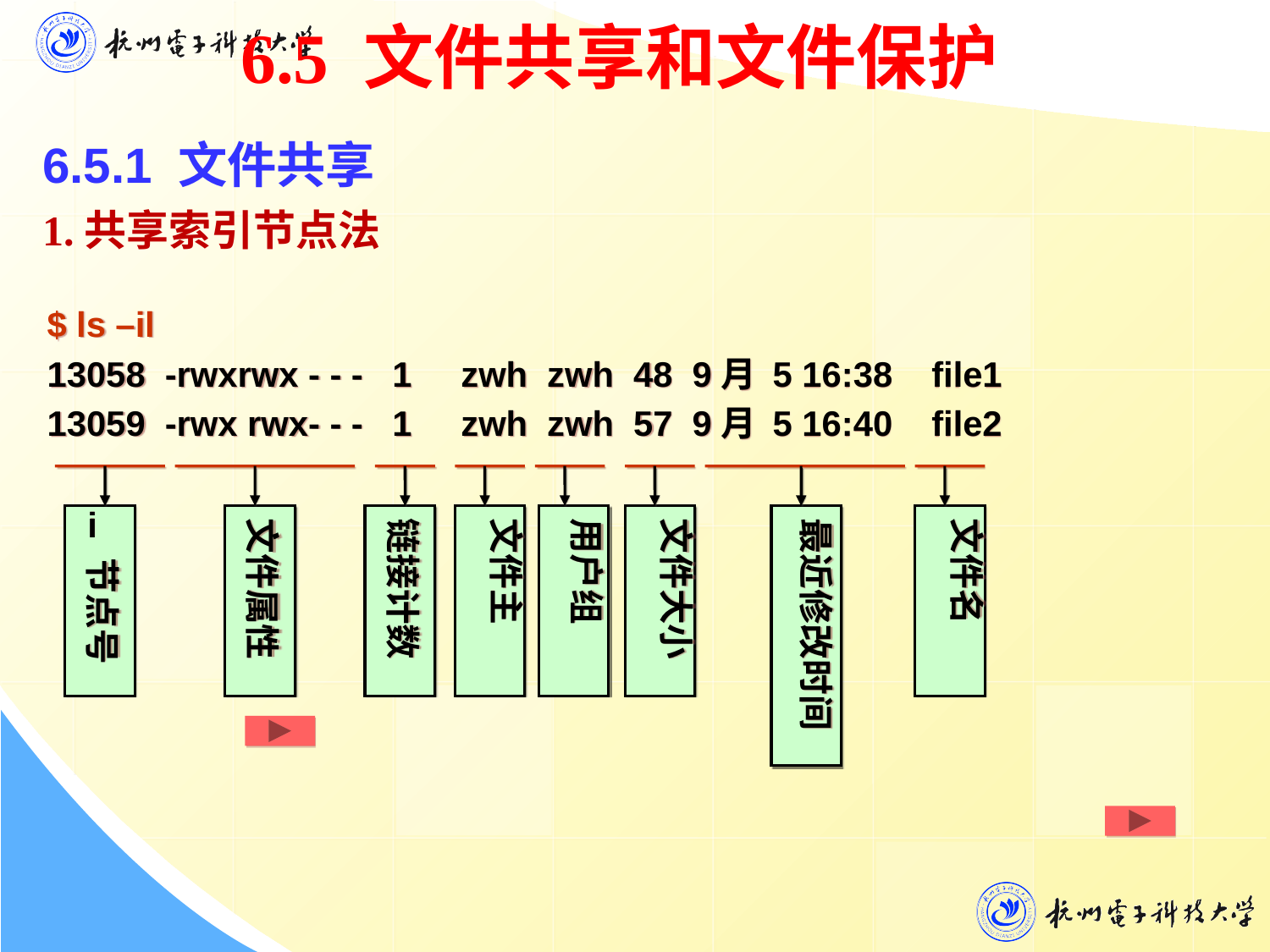

6.5 文件共享和文件保护
6.5.1 文件共享
1.共享索引节点法
 $ ls –il
 13058  -rwxrwx - - -   1     zwh  zwh  48  9月 5 16:38    file1
 13059  -rwx rwx- - -   1     zwh  zwh  57  9月 5 16:40    file2

i

文件属性

链接计数

文件主

用户组

文件大小
最近修改时间

文件名
节点号